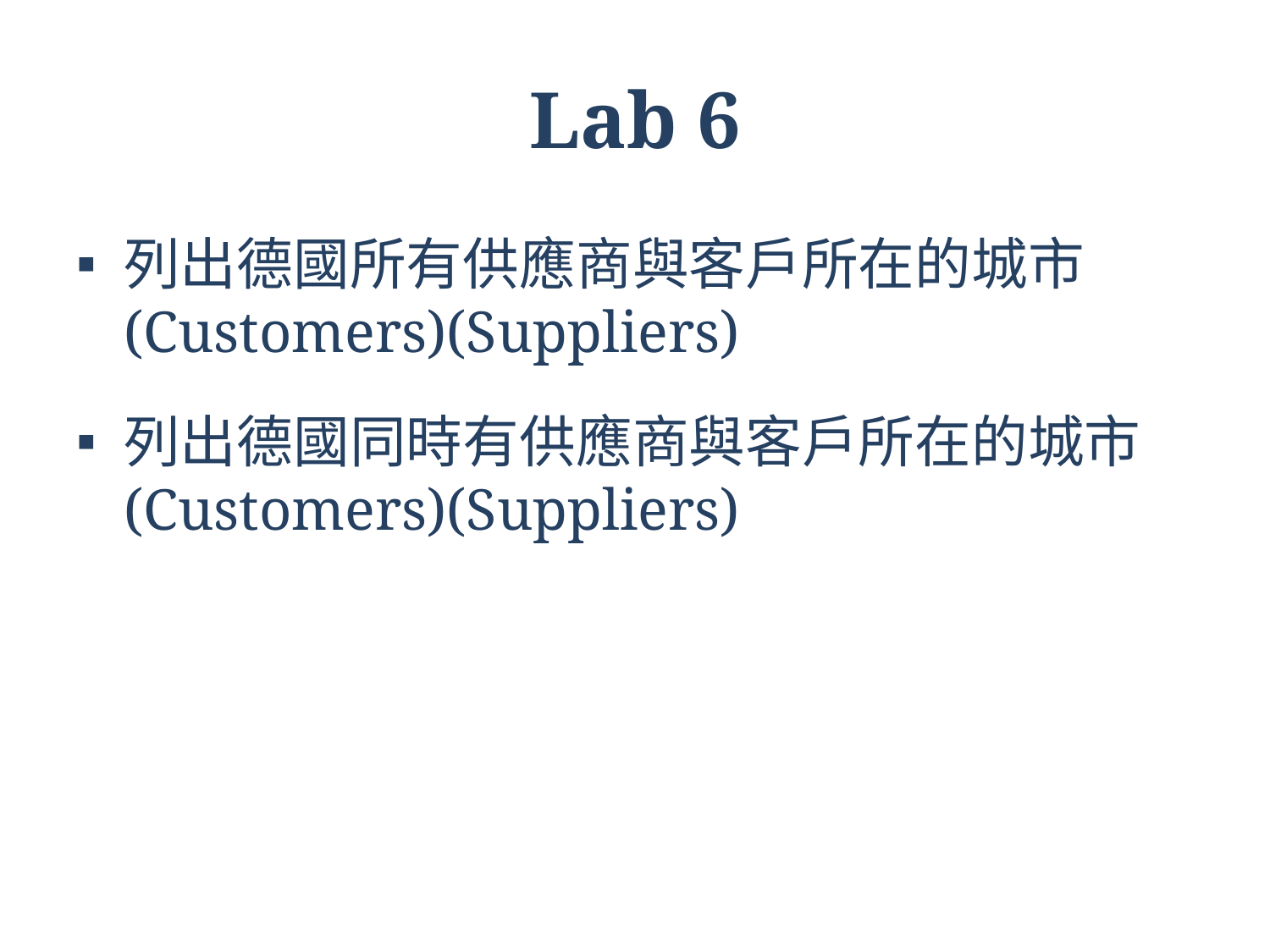

# Lab 6
列出德國所有供應商與客戶所在的城市(Customers)(Suppliers)
列出德國同時有供應商與客戶所在的城市(Customers)(Suppliers)